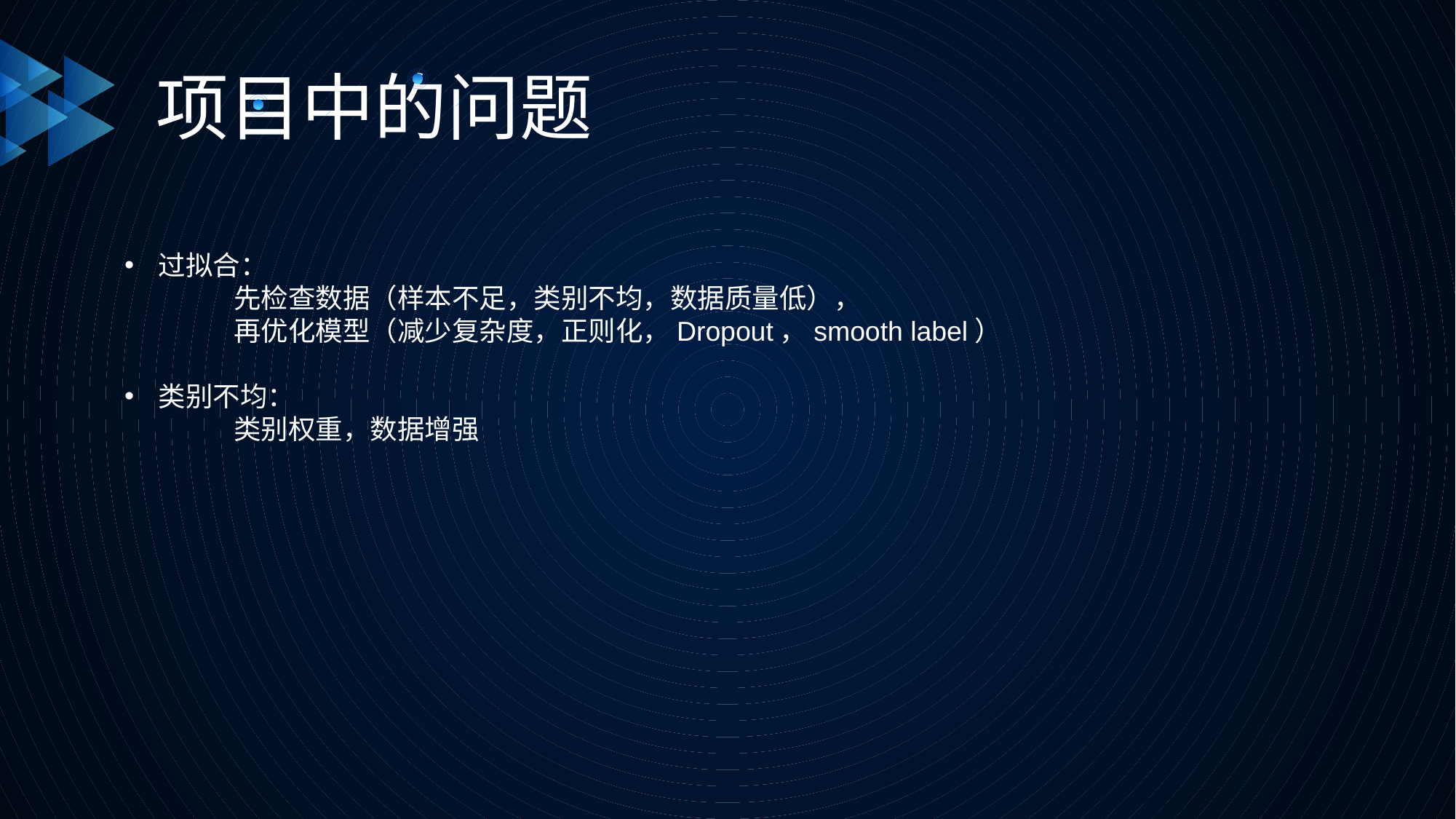

项目中的问题

过拟合：
	先检查数据（样本不足，类别不均，数据质量低），
	再优化模型（减少复杂度，正则化，Dropout，smooth label）

类别不均：
	类别权重，数据增强